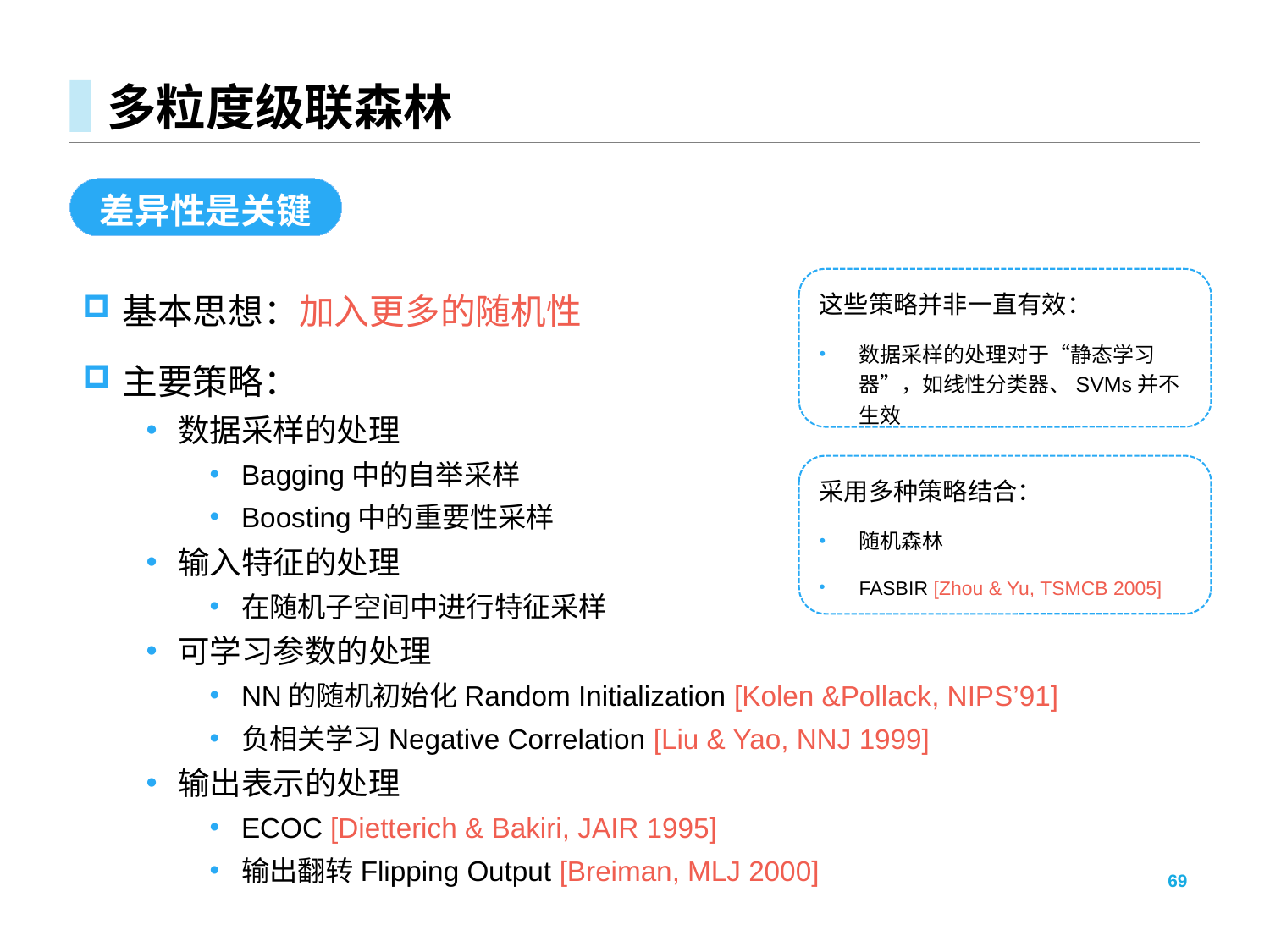

# 多粒度级联森林
差异性是关键
基本思想：加入更多的随机性

这些策略并非一直有效：
数据采样的处理对于“静态学习器”，如线性分类器、SVMs并不生效
主要策略：
数据采样的处理
Bagging中的自举采样
Boosting中的重要性采样
输入特征的处理
在随机子空间中进行特征采样
可学习参数的处理
NN的随机初始化Random Initialization [Kolen &Pollack, NIPS’91]
负相关学习Negative Correlation [Liu & Yao, NNJ 1999]
输出表示的处理
ECOC [Dietterich & Bakiri, JAIR 1995]
输出翻转Flipping Output [Breiman, MLJ 2000]

采用多种策略结合：
随机森林
FASBIR [Zhou & Yu, TSMCB 2005]
69